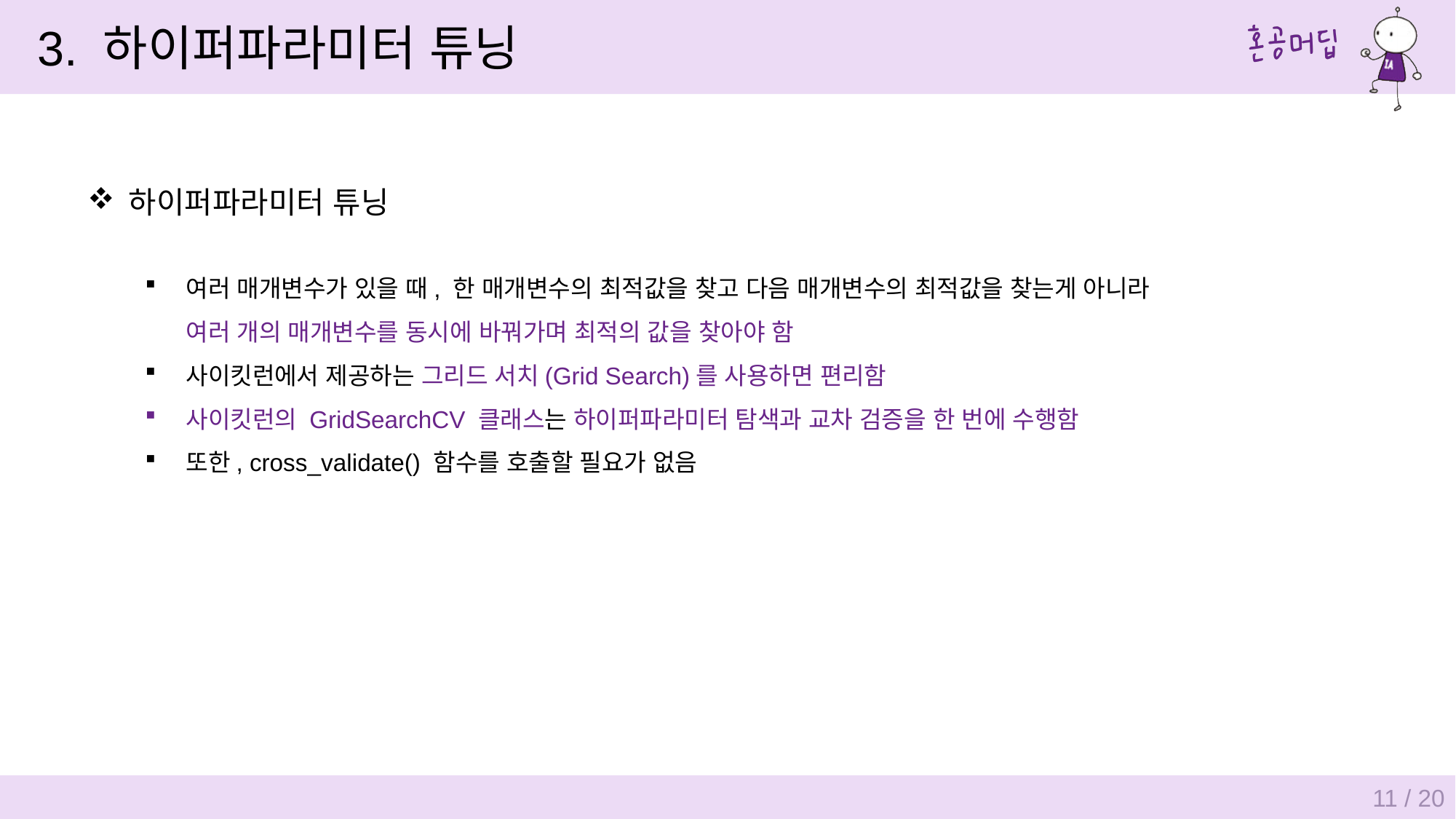

3. 하이퍼파라미터 튜닝
하이퍼파라미터 튜닝
여러 매개변수가 있을 때, 한 매개변수의 최적값을 찾고 다음 매개변수의 최적값을 찾는게 아니라
여러 개의 매개변수를 동시에 바꿔가며 최적의 값을 찾아야 함
사이킷런에서 제공하는 그리드 서치(Grid Search)를 사용하면 편리함
사이킷런의 GridSearchCV 클래스는 하이퍼파라미터 탐색과 교차 검증을 한 번에 수행함
또한, cross_validate() 함수를 호출할 필요가 없음
11 / 20